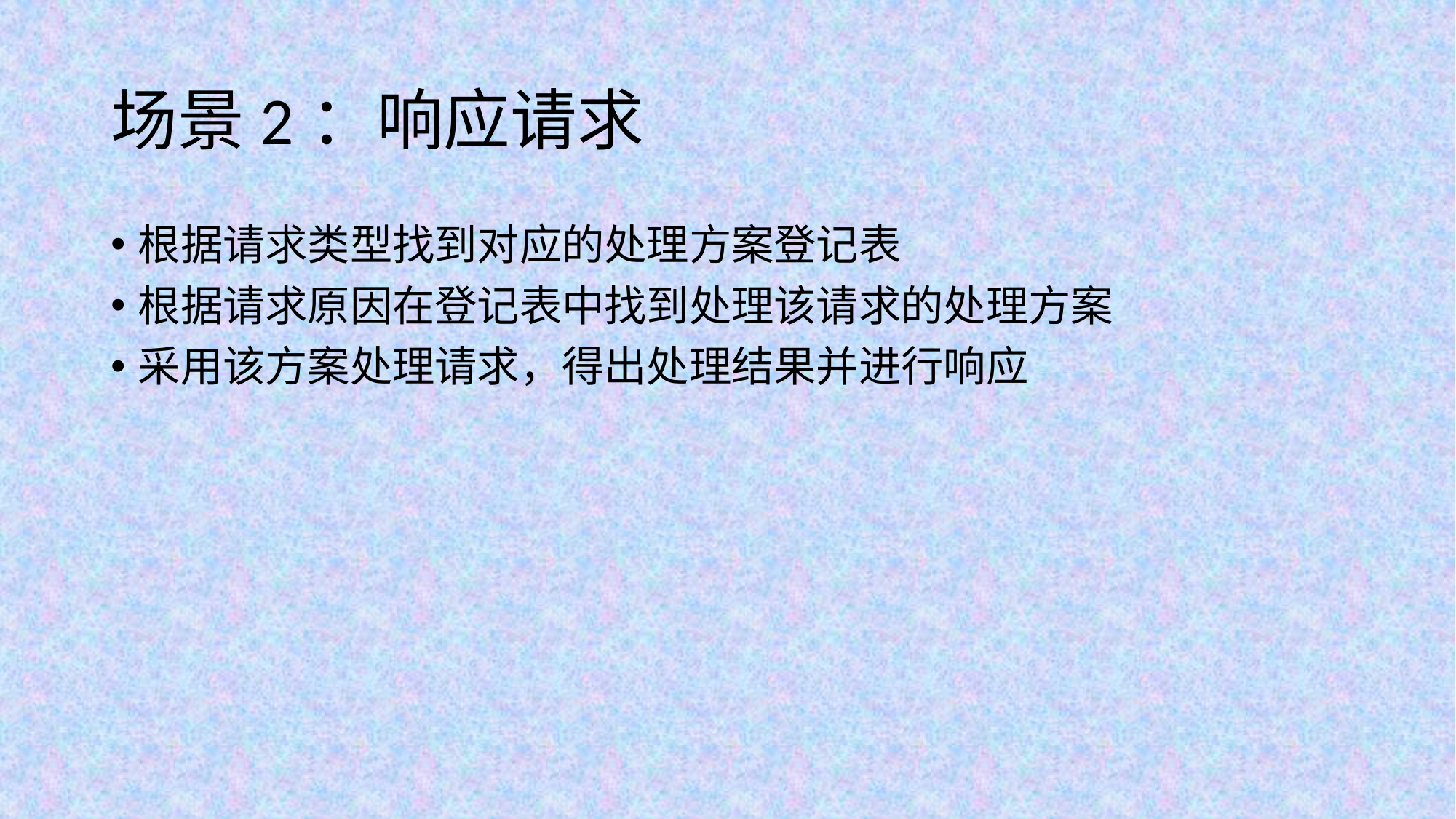

# 场景2：响应请求
根据请求类型找到对应的处理方案登记表
根据请求原因在登记表中找到处理该请求的处理方案
采用该方案处理请求，得出处理结果并进行响应